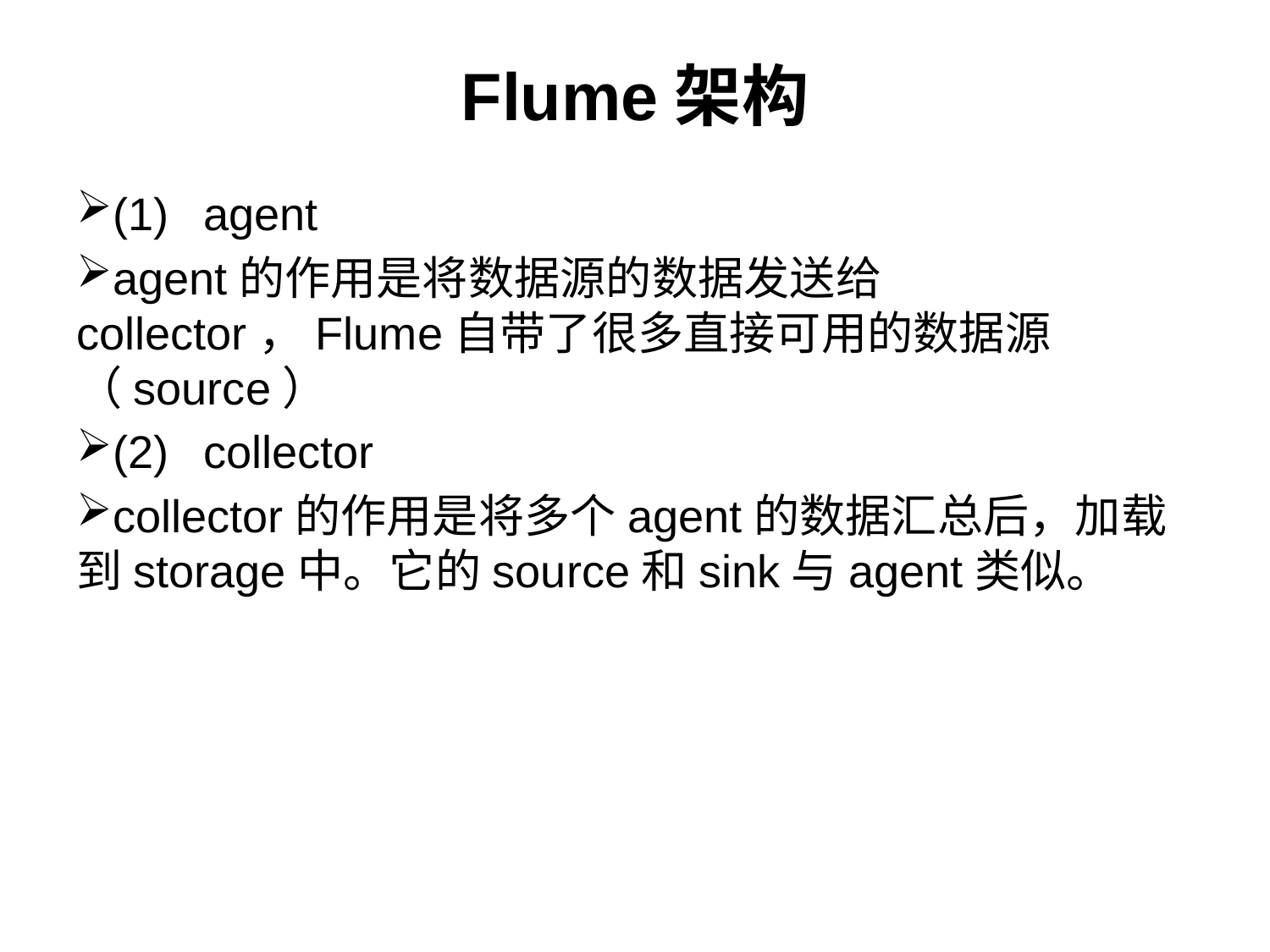

Flume架构
(1)	agent
agent的作用是将数据源的数据发送给collector，Flume自带了很多直接可用的数据源（source）
(2)	collector
collector的作用是将多个agent的数据汇总后，加载到storage中。它的source和sink与agent类似。